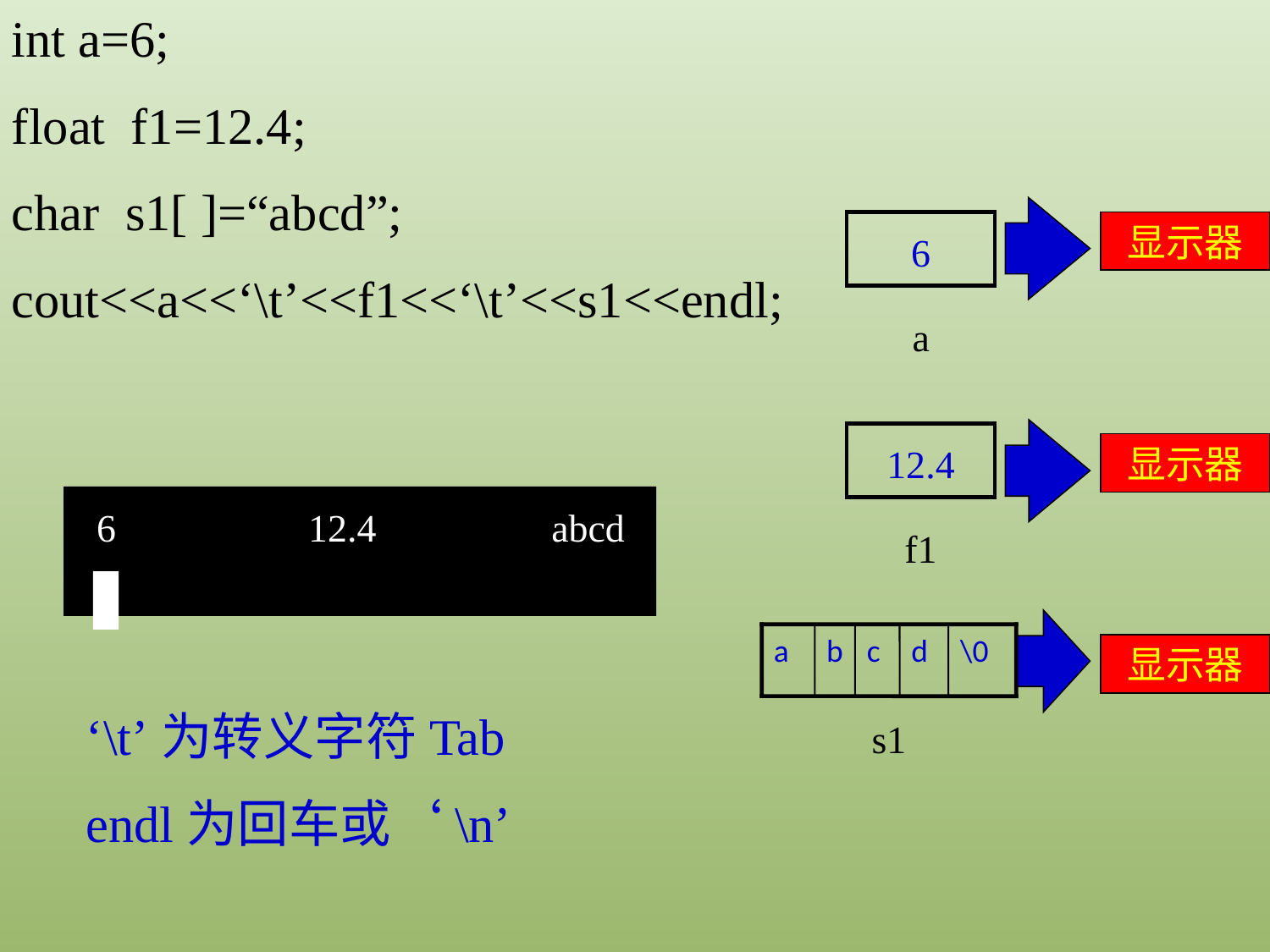

int a=6;
float  f1=12.4;
char  s1[ ]=“abcd”;
cout<<a<<‘\t’<<f1<<‘\t’<<s1<<endl;

显示器

a
6

f1
12.4
a

b

c

d

\0

s1

显示器

6
12.4
abcd

显示器
‘\t’为转义字符Tab
endl为回车或‘\n’
85